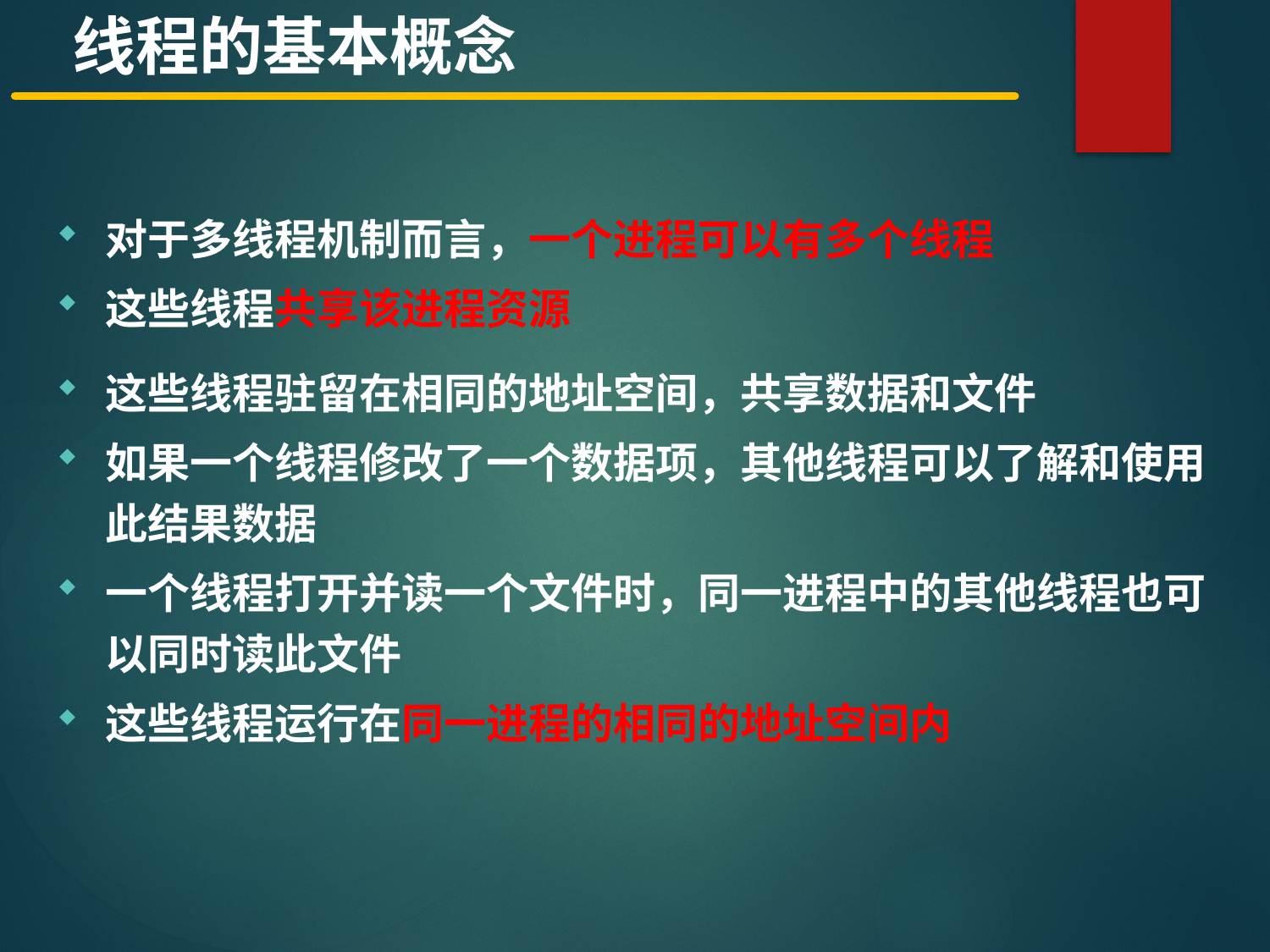

线程的基本概念
对于多线程机制而言，一个进程可以有多个线程
这些线程共享该进程资源
这些线程驻留在相同的地址空间，共享数据和文件
如果一个线程修改了一个数据项，其他线程可以了解和使用此结果数据
一个线程打开并读一个文件时，同一进程中的其他线程也可以同时读此文件
这些线程运行在同一进程的相同的地址空间内